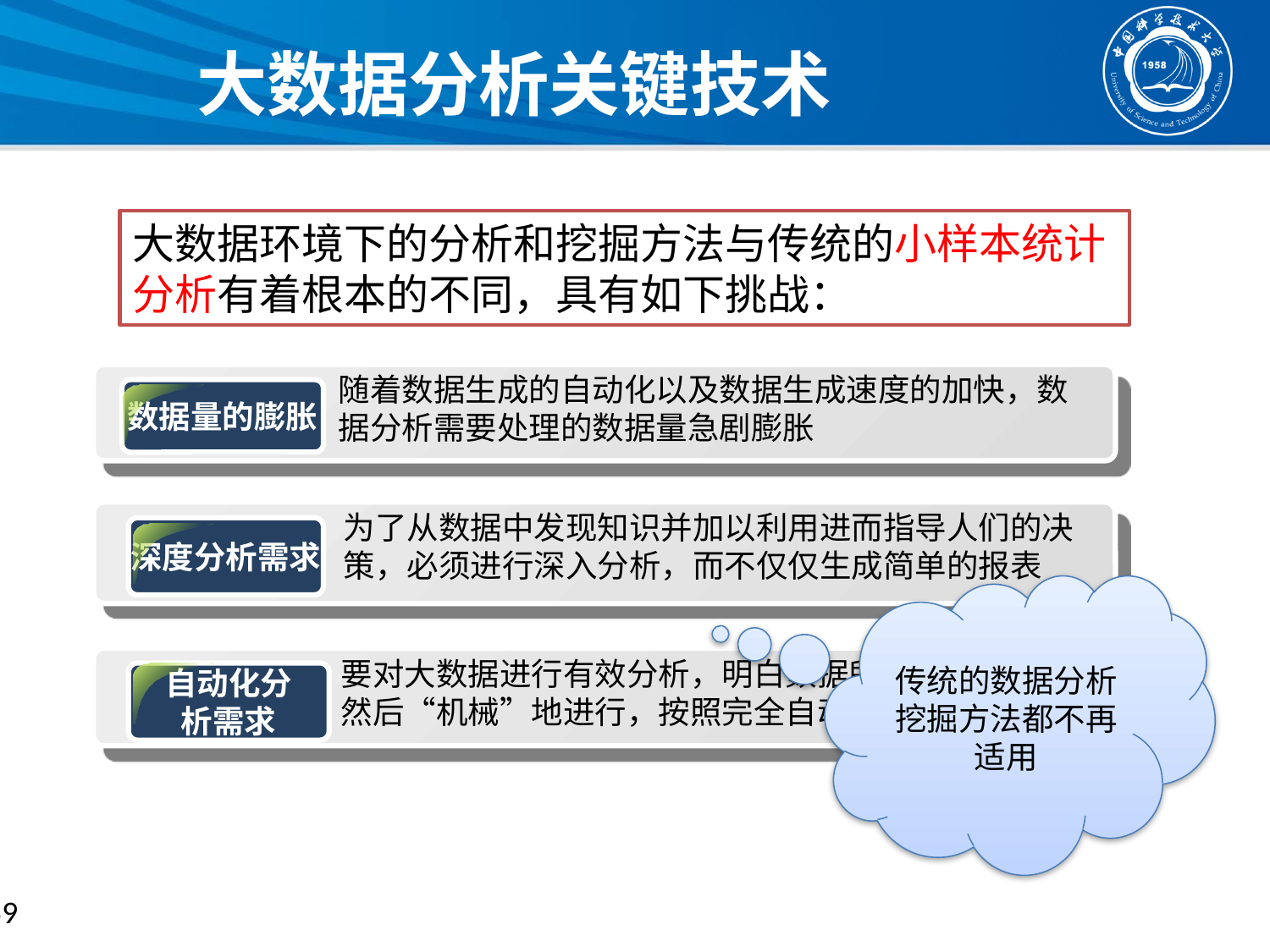

# 大数据分析关键技术
大数据环境下的分析和挖掘方法与传统的小样本统计分析有着根本的不同，具有如下挑战：
随着数据生成的自动化以及数据生成速度的加快，数
据分析需要处理的数据量急剧膨胀

数据量的膨胀

深度分析需求

自动化分
析需求

为了从数据中发现知识并加以利用进而指导人们的决策，必须进行深入分析，而不仅仅生成简单的报表
传统的数据分析挖掘方法都不再适用
要对大数据进行有效分析，明白数据所要表达的语义，然后“机械”地进行，按照完全自动化的方式进行